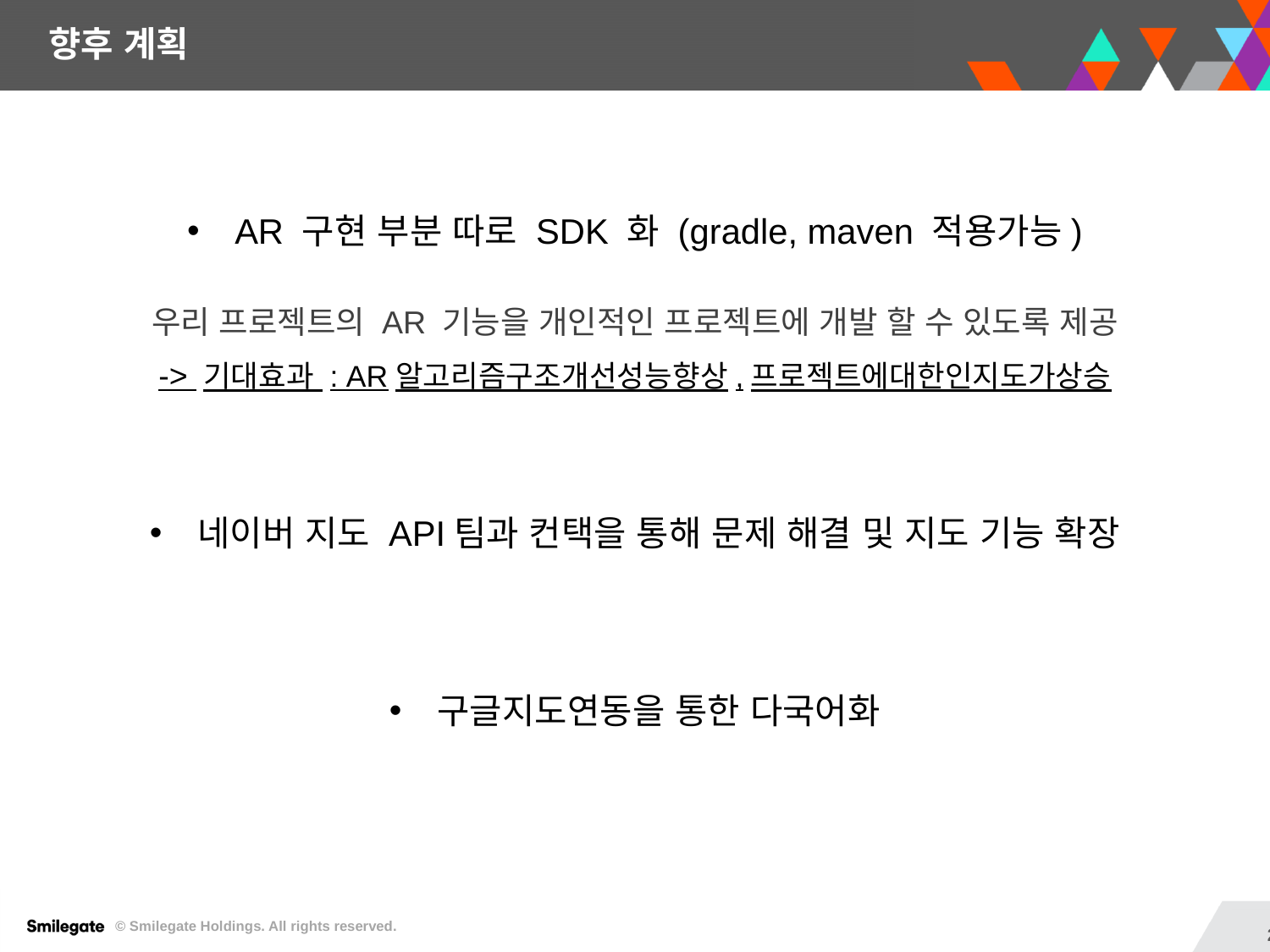

향후 계획
AR 구현 부분 따로 SDK 화 (gradle, maven 적용가능)

우리 프로젝트의 AR 기능을 개인적인 프로젝트에 개발 할 수 있도록 제공
-> 기대효과 : AR알고리즘구조개선성능향상,프로젝트에대한인지도가상승

네이버 지도 API팀과 컨택을 통해 문제 해결 및 지도 기능 확장

구글지도연동을 통한 다국어화